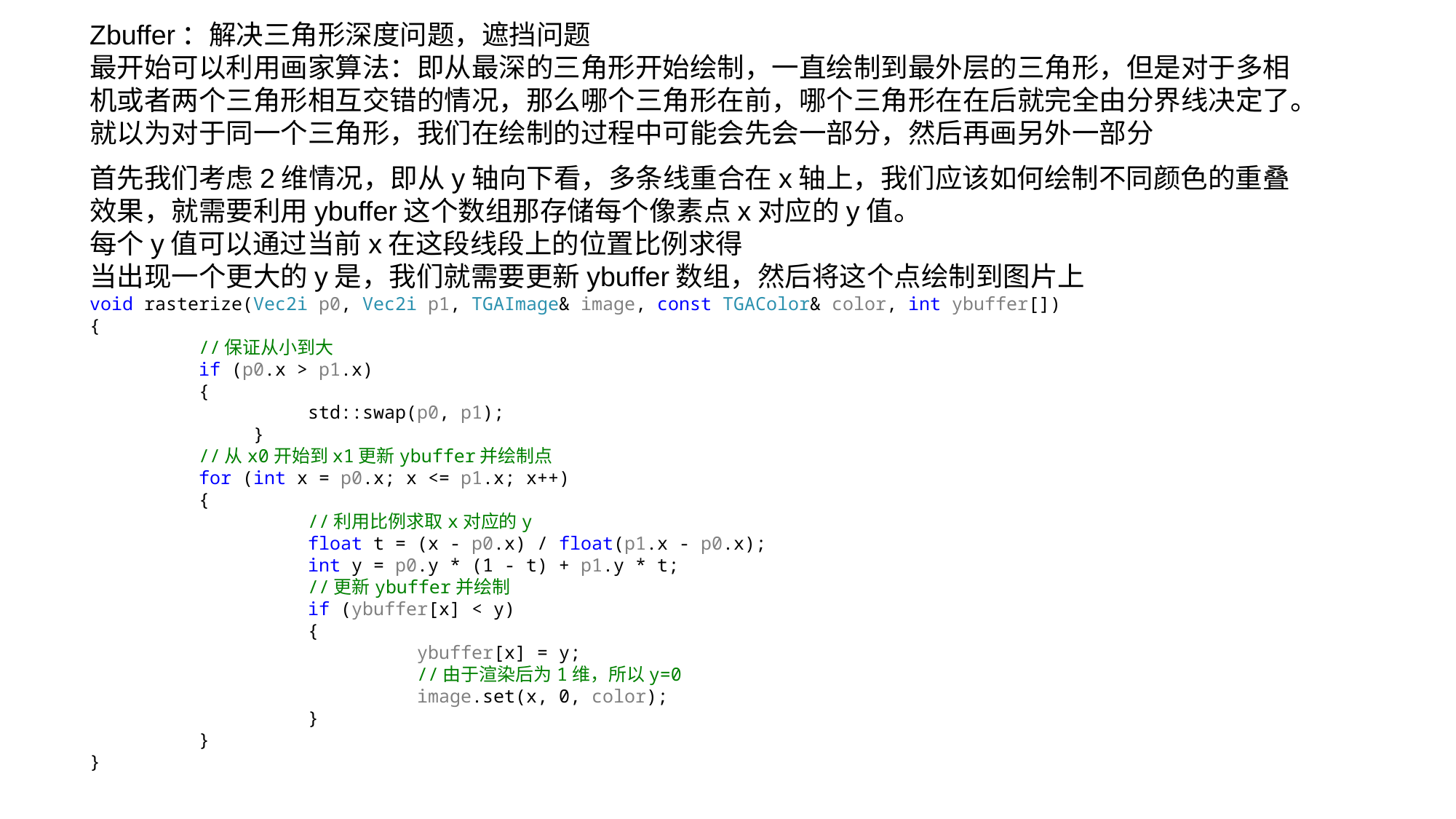

Zbuffer：解决三角形深度问题，遮挡问题
最开始可以利用画家算法：即从最深的三角形开始绘制，一直绘制到最外层的三角形，但是对于多相机或者两个三角形相互交错的情况，那么哪个三角形在前，哪个三角形在在后就完全由分界线决定了。
就以为对于同一个三角形，我们在绘制的过程中可能会先会一部分，然后再画另外一部分
首先我们考虑2维情况，即从y轴向下看，多条线重合在x轴上，我们应该如何绘制不同颜色的重叠效果，就需要利用ybuffer这个数组那存储每个像素点x对应的y值。
每个y值可以通过当前x在这段线段上的位置比例求得
当出现一个更大的y是，我们就需要更新ybuffer数组，然后将这个点绘制到图片上
void rasterize(Vec2i p0, Vec2i p1, TGAImage& image, const TGAColor& color, int ybuffer[])
{
	//保证从小到大
	if (p0.x > p1.x)
	{
		std::swap(p0, p1);
	}
	//从x0开始到x1更新ybuffer并绘制点
	for (int x = p0.x; x <= p1.x; x++)
	{
		//利用比例求取x对应的y
		float t = (x - p0.x) / float(p1.x - p0.x);
		int y = p0.y * (1 - t) + p1.y * t;
		//更新ybuffer并绘制
		if (ybuffer[x] < y)
		{
			ybuffer[x] = y;
			//由于渲染后为1维，所以y=0
			image.set(x, 0, color);
		}
	}
}